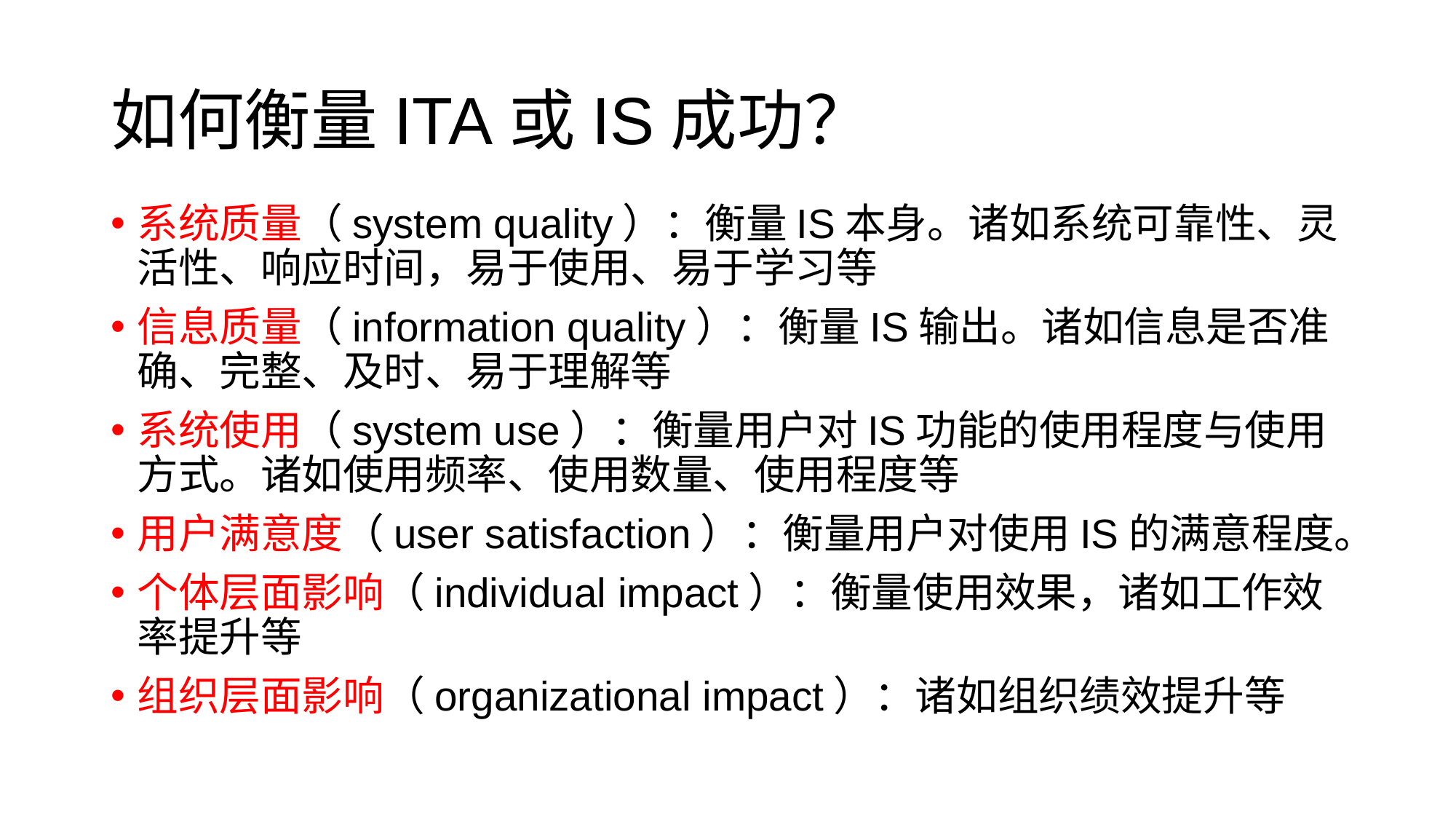

# 如何衡量ITA或IS成功？
系统质量（system quality）：衡量IS本身。诸如系统可靠性、灵活性、响应时间，易于使用、易于学习等
信息质量（information quality）：衡量IS输出。诸如信息是否准确、完整、及时、易于理解等
系统使用（system use）：衡量用户对IS功能的使用程度与使用方式。诸如使用频率、使用数量、使用程度等
用户满意度（user satisfaction）：衡量用户对使用IS的满意程度。
个体层面影响（individual impact）：衡量使用效果，诸如工作效率提升等
组织层面影响（organizational impact）：诸如组织绩效提升等